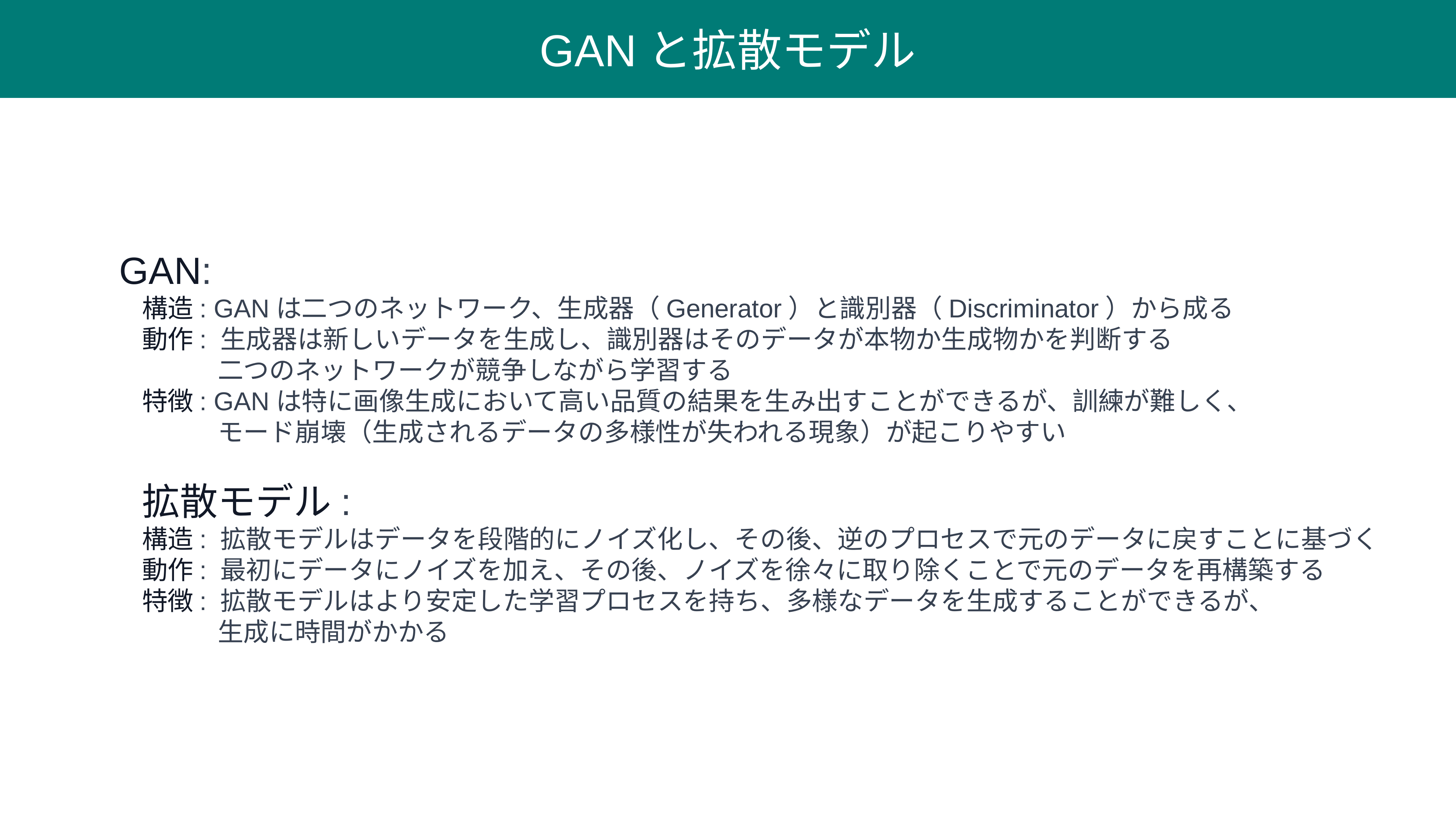

GANと拡散モデル
　GAN:
	構造: GANは二つのネットワーク、生成器（Generator）と識別器（Discriminator）から成る
	動作: 生成器は新しいデータを生成し、識別器はそのデータが本物か生成物かを判断する
　　　　二つのネットワークが競争しながら学習する
	特徴: GANは特に画像生成において高い品質の結果を生み出すことができるが、訓練が難しく、
　　　　モード崩壊（生成されるデータの多様性が失われる現象）が起こりやすい

	拡散モデル:
	構造: 拡散モデルはデータを段階的にノイズ化し、その後、逆のプロセスで元のデータに戻すことに基づく
	動作: 最初にデータにノイズを加え、その後、ノイズを徐々に取り除くことで元のデータを再構築する
	特徴: 拡散モデルはより安定した学習プロセスを持ち、多様なデータを生成することができるが、
　　　　生成に時間がかかる